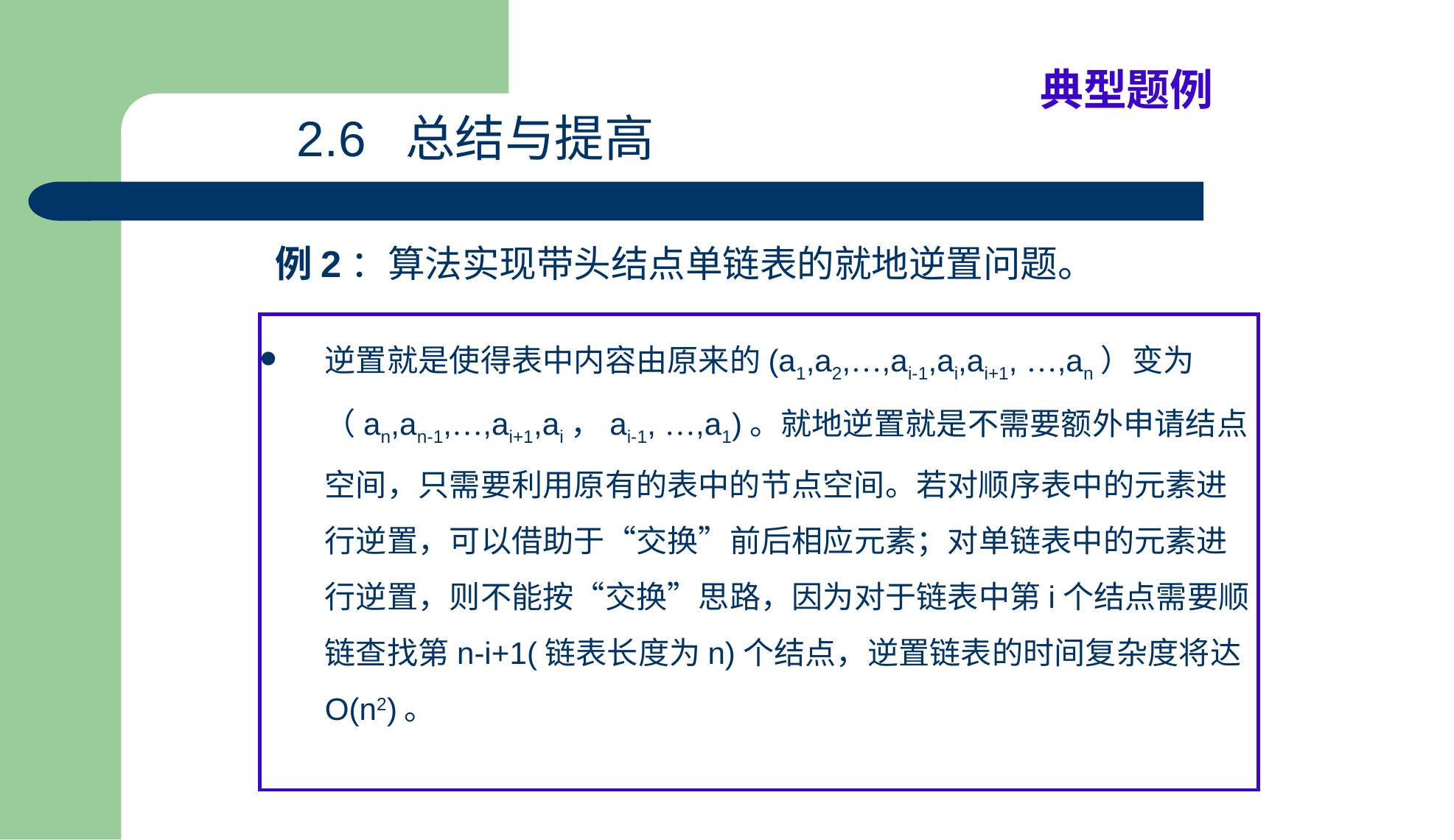

典型题例
2.6  总结与提高
例2：算法实现带头结点单链表的就地逆置问题。
逆置就是使得表中内容由原来的(a1,a2,…,ai-1,ai,ai+1, …,an）变为（an,an-1,…,ai+1,ai，ai-1, …,a1)。就地逆置就是不需要额外申请结点空间，只需要利用原有的表中的节点空间。若对顺序表中的元素进行逆置，可以借助于“交换”前后相应元素；对单链表中的元素进行逆置，则不能按“交换”思路，因为对于链表中第i个结点需要顺链查找第n-i+1(链表长度为n)个结点，逆置链表的时间复杂度将达O(n2)。